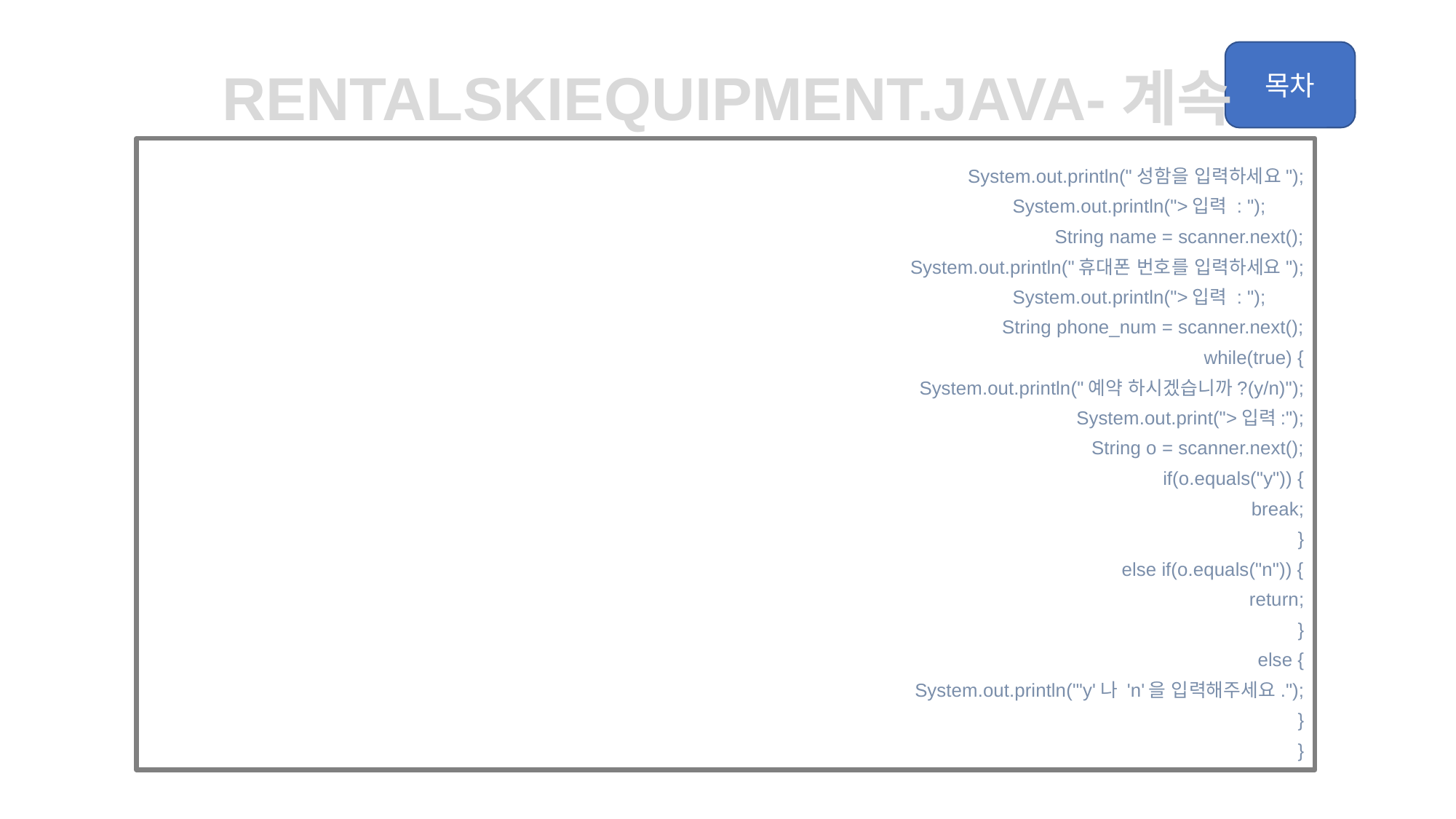

rentalskiequipment.java-계속

		System.out.println("성함을 입력하세요");
		System.out.println(">입력 : ");
		String name = scanner.next();
		System.out.println("휴대폰 번호를 입력하세요");
		System.out.println(">입력 : ");
		String phone_num = scanner.next();
		while(true) {
			System.out.println("예약 하시겠습니까?(y/n)");
			System.out.print(">입력:");
			String o = scanner.next();
			if(o.equals("y")) {
				break;
			}
			else if(o.equals("n")) {
				return;
			}
			else {
				System.out.println("'y'나 'n'을 입력해주세요.");
			}
		}